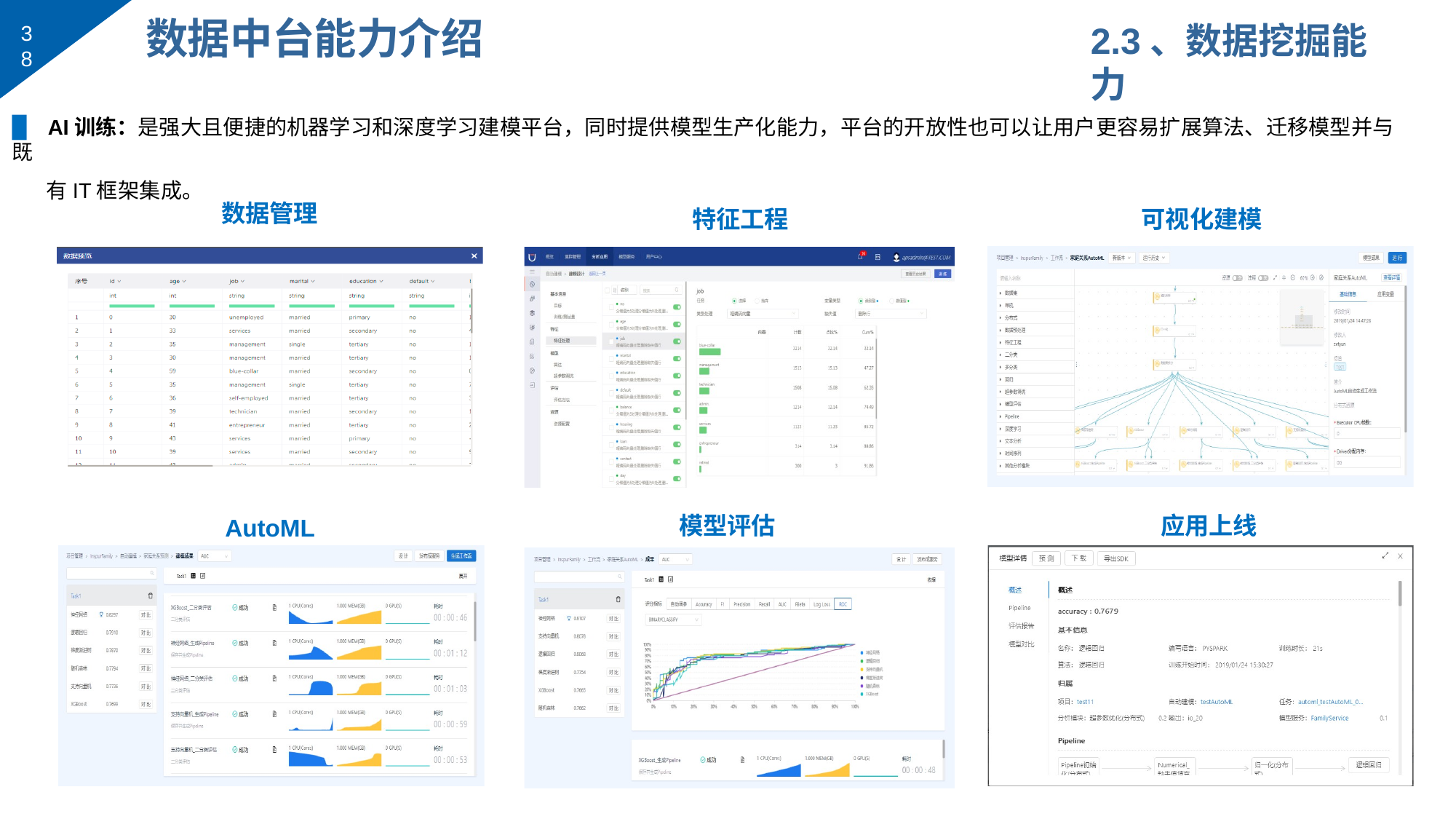

# 数据中台能力介绍
2.3、数据挖掘能力
38
▉	AI训练：是强大且便捷的机器学习和深度学习建模平台，同时提供模型生产化能力，平台的开放性也可以让用户更容易扩展算法、迁移模型并与既
有IT框架集成。
数据管理
特征工程	可视化建模

模型评估
应用上线
AutoML